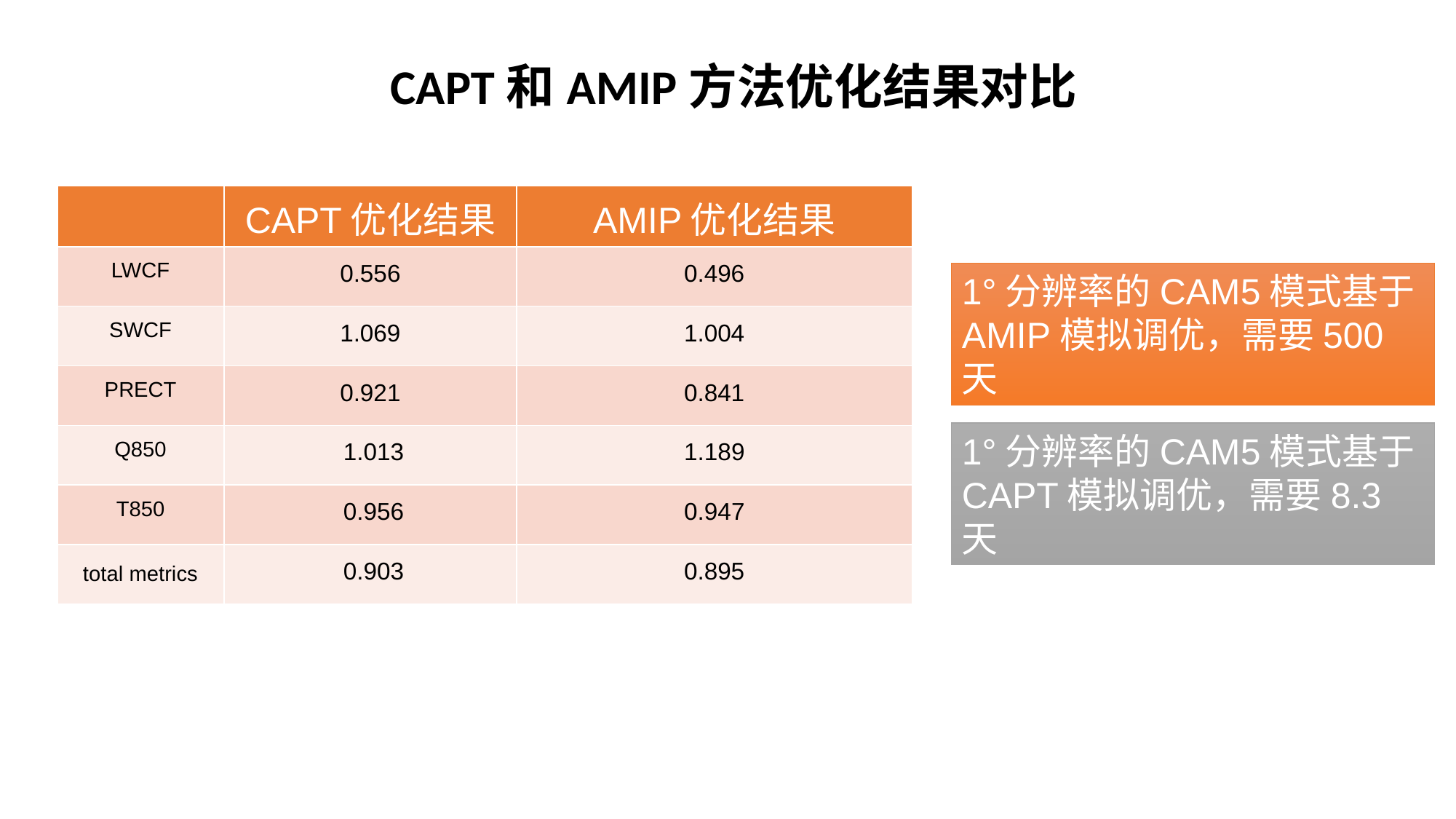

CAPT和AMIP方法优化结果对比
|  | CAPT优化结果 | AMIP优化结果 |
| --- | --- | --- |
| LWCF | 0.556 | 0.496 |
| SWCF | 1.069 | 1.004 |
| PRECT | 0.921 | 0.841 |
| Q850 | 1.013 | 1.189 |
| T850 | 0.956 | 0.947 |
| total metrics | 0.903 | 0.895 |
1°分辨率的CAM5模式基于AMIP模拟调优，需要500天
1°分辨率的CAM5模式基于CAPT模拟调优，需要8.3天